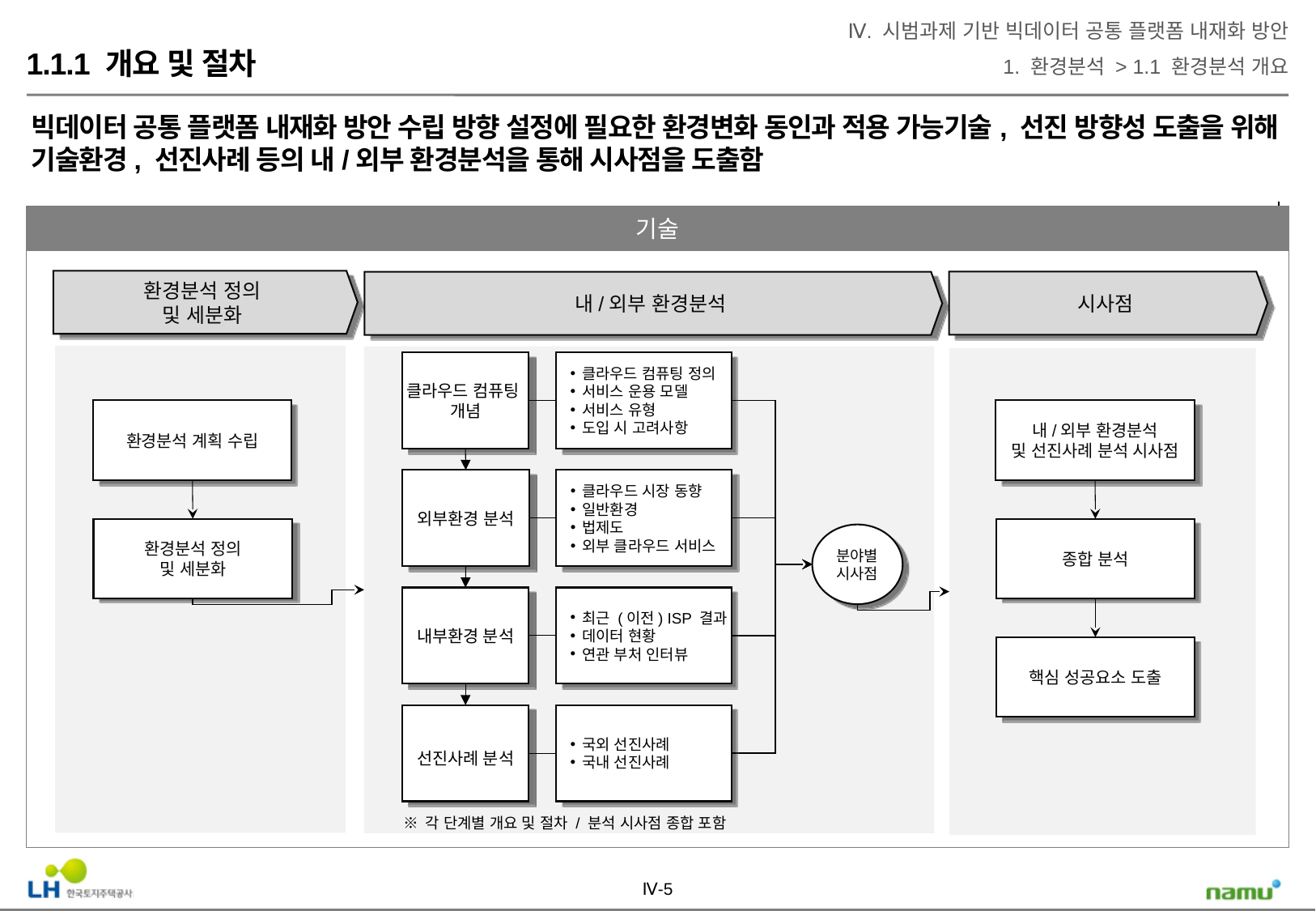

Ⅳ. 시범과제 기반 빅데이터 공통 플랫폼 내재화 방안
1. 환경분석 > 1.1 환경분석 개요
1.1.1 개요 및 절차
빅데이터 공통 플랫폼 내재화 방안 수립 방향 설정에 필요한 환경변화 동인과 적용 가능기술, 선진 방향성 도출을 위해 기술환경, 선진사례 등의 내/외부 환경분석을 통해 시사점을 도출함
기술

환경분석 정의
및 세분화
시사점
내/외부 환경분석

클라우드 컴퓨팅
개념
클라우드 컴퓨팅 정의
서비스 운용 모델
서비스 유형
도입 시 고려사항
환경분석 계획 수립
내/외부 환경분석
및 선진사례 분석 시사점
외부환경 분석
클라우드 시장 동향
일반환경
법제도
외부 클라우드 서비스
환경분석 정의
및 세분화
종합 분석
분야별
시사점
내부환경 분석
최근 (이전) ISP 결과
데이터 현황
연관 부처 인터뷰
핵심 성공요소 도출
선진사례 분석
국외 선진사례
국내 선진사례
※ 각 단계별 개요 및 절차 / 분석 시사점 종합 포함